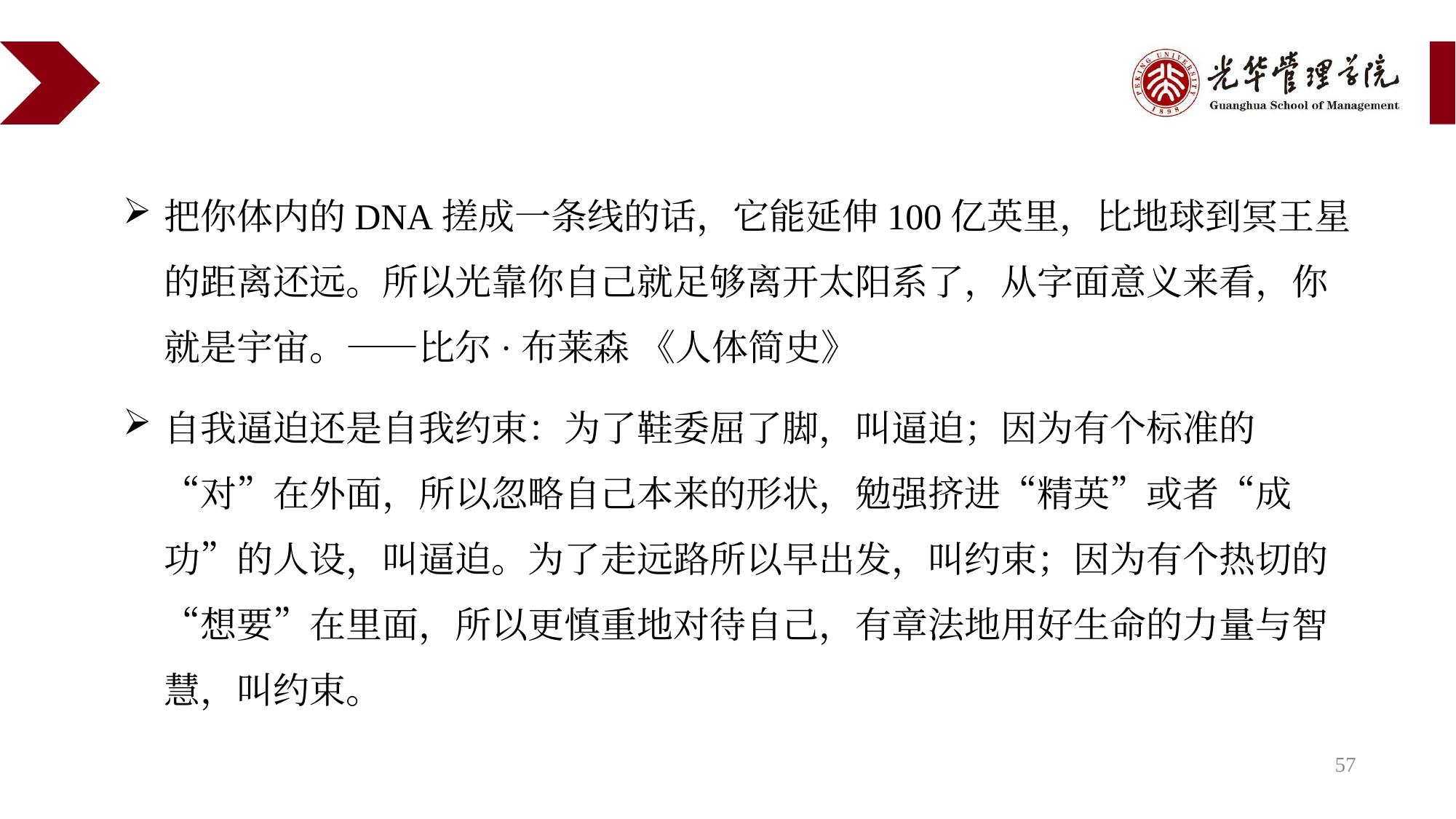

#
把你体内的DNA搓成一条线的话，它能延伸100亿英里，比地球到冥王星的距离还远。所以光靠你自己就足够离开太阳系了，从字面意义来看，你就是宇宙。——比尔·布莱森 《人体简史》
自我逼迫还是自我约束：为了鞋委屈了脚，叫逼迫；因为有个标准的“对”在外面，所以忽略自己本来的形状，勉强挤进“精英”或者“成功”的人设，叫逼迫。为了走远路所以早出发，叫约束；因为有个热切的“想要”在里面，所以更慎重地对待自己，有章法地用好生命的力量与智慧，叫约束。
57